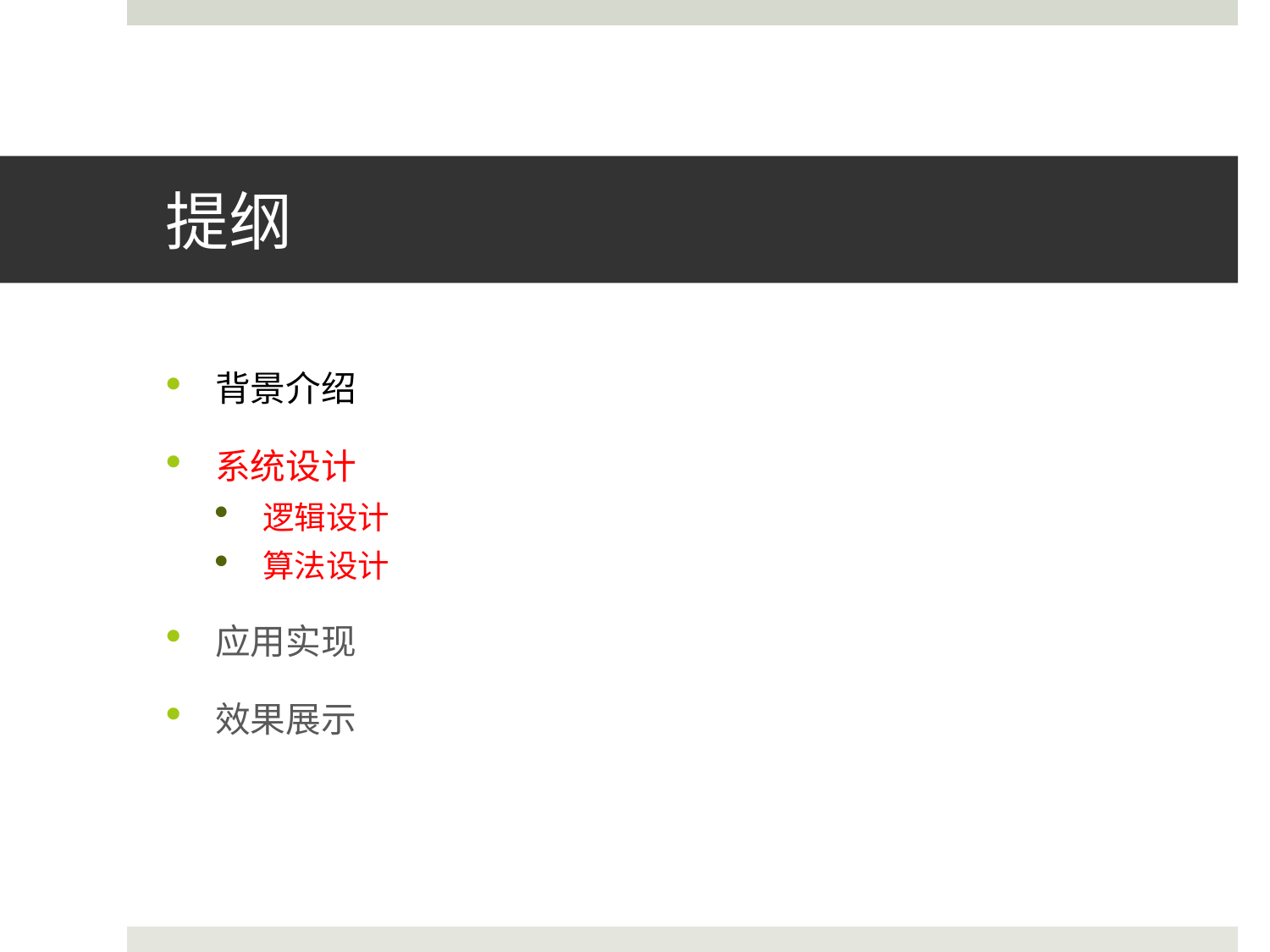

# 提纲
背景介绍
系统设计
逻辑设计
算法设计
应用实现
效果展示